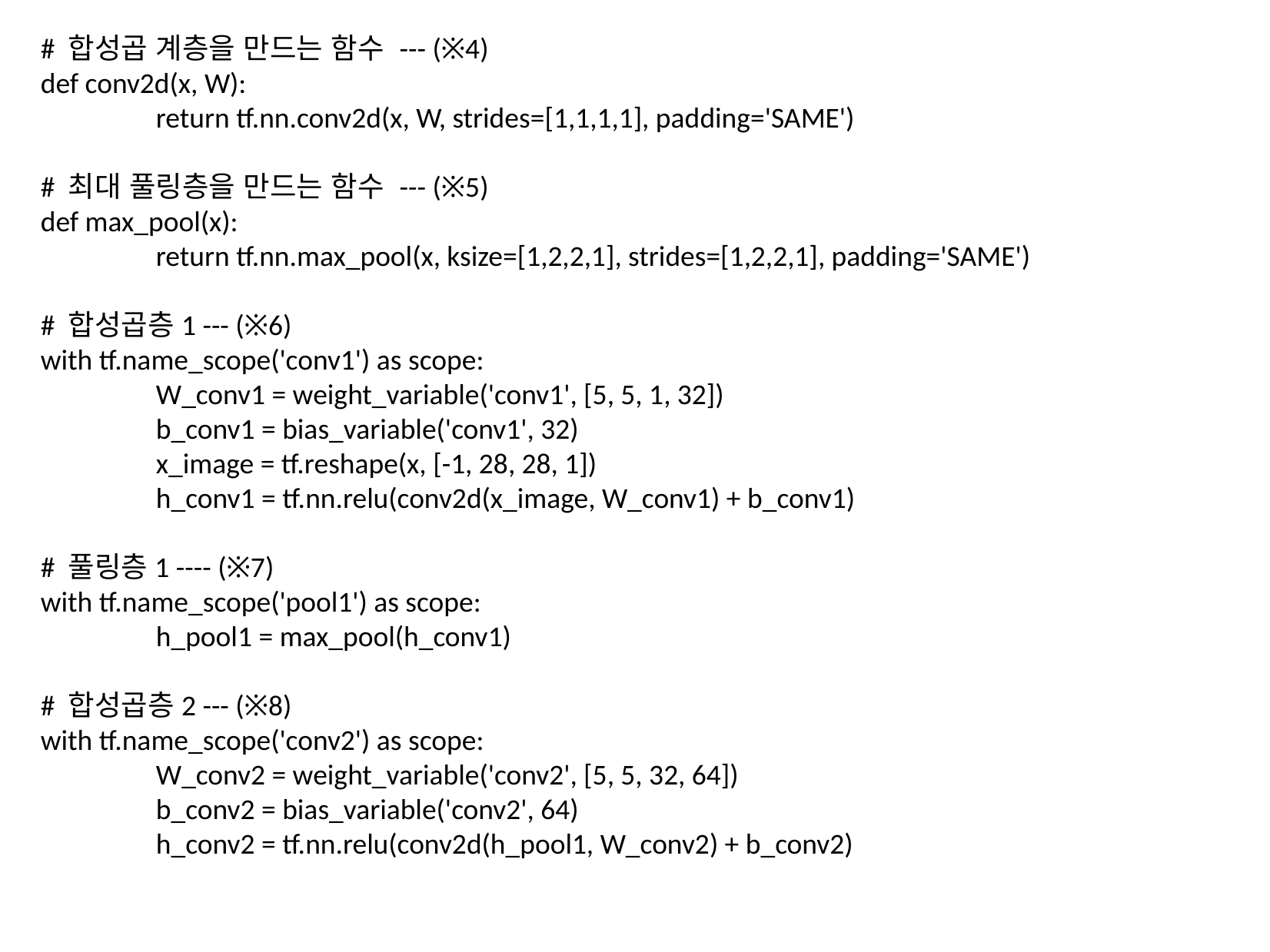

# 합성곱 계층을 만드는 함수 --- (※4)
def conv2d(x, W):
	return tf.nn.conv2d(x, W, strides=[1,1,1,1], padding='SAME')

# 최대 풀링층을 만드는 함수 --- (※5)
def max_pool(x):
	return tf.nn.max_pool(x, ksize=[1,2,2,1], strides=[1,2,2,1], padding='SAME')

# 합성곱층1 --- (※6)
with tf.name_scope('conv1') as scope:
	W_conv1 = weight_variable('conv1', [5, 5, 1, 32])
	b_conv1 = bias_variable('conv1', 32)
	x_image = tf.reshape(x, [-1, 28, 28, 1])
	h_conv1 = tf.nn.relu(conv2d(x_image, W_conv1) + b_conv1)

# 풀링층1 ---- (※7)
with tf.name_scope('pool1') as scope:
	h_pool1 = max_pool(h_conv1)

# 합성곱층2 --- (※8)
with tf.name_scope('conv2') as scope:
	W_conv2 = weight_variable('conv2', [5, 5, 32, 64])
	b_conv2 = bias_variable('conv2', 64)
	h_conv2 = tf.nn.relu(conv2d(h_pool1, W_conv2) + b_conv2)